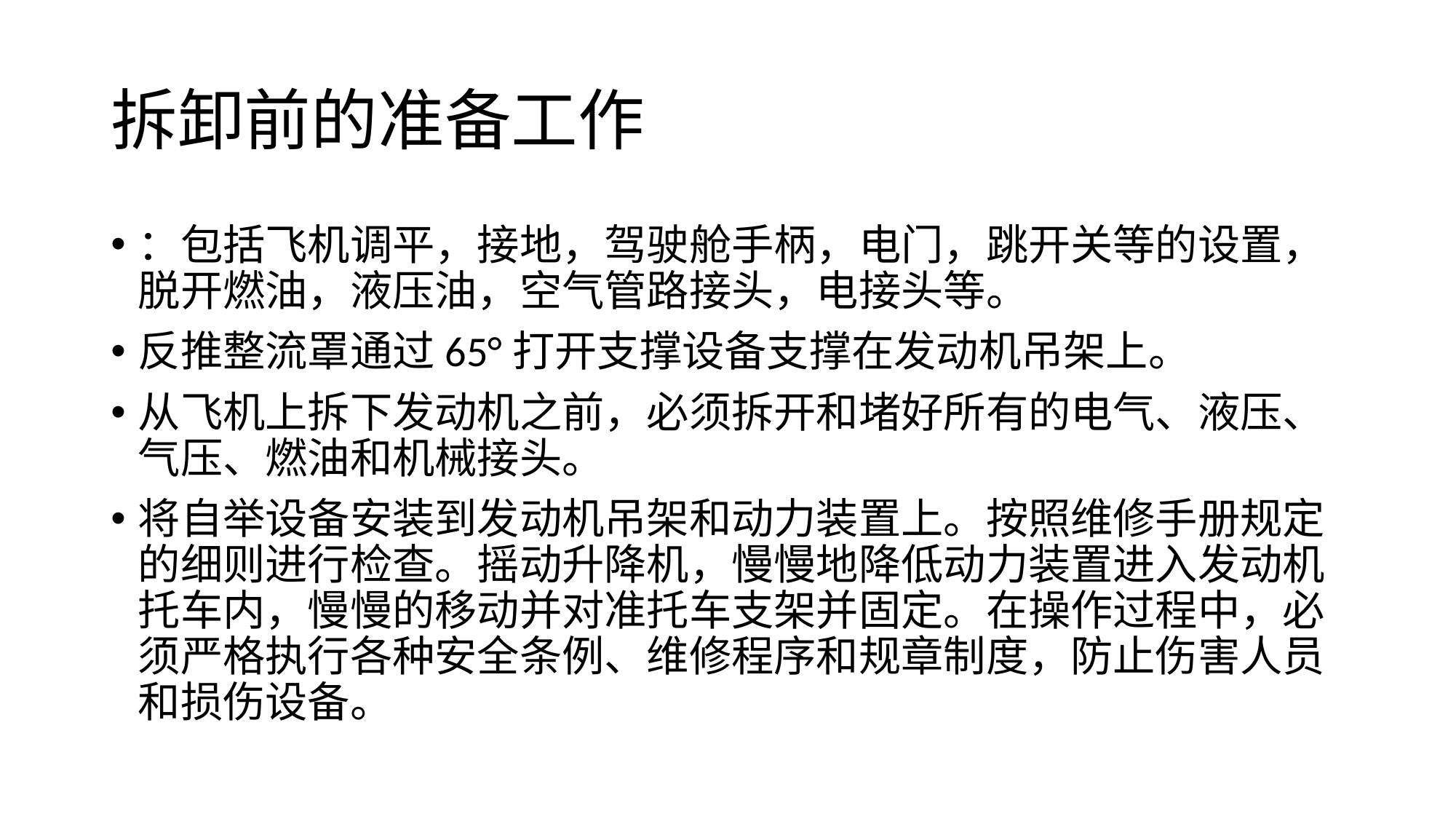

# 拆卸前的准备工作
：包括飞机调平，接地，驾驶舱手柄，电门，跳开关等的设置，脱开燃油，液压油，空气管路接头，电接头等。
反推整流罩通过65°打开支撑设备支撑在发动机吊架上。
从飞机上拆下发动机之前，必须拆开和堵好所有的电气、液压、气压、燃油和机械接头。
将自举设备安装到发动机吊架和动力装置上。按照维修手册规定的细则进行检查。摇动升降机，慢慢地降低动力装置进入发动机托车内，慢慢的移动并对准托车支架并固定。在操作过程中，必须严格执行各种安全条例、维修程序和规章制度，防止伤害人员和损伤设备。